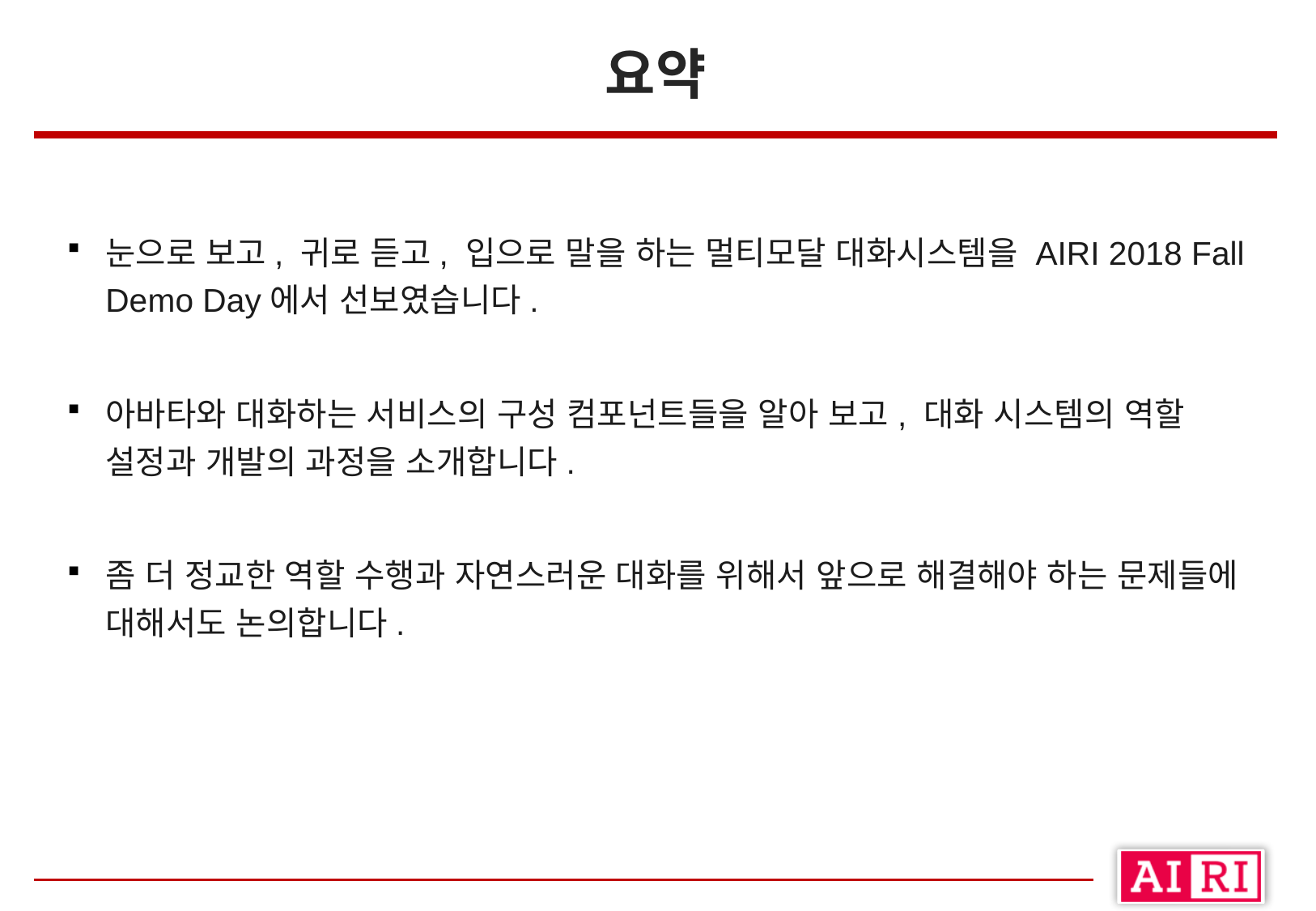

# 요약

눈으로 보고, 귀로 듣고, 입으로 말을 하는 멀티모달 대화시스템을 AIRI 2018 Fall Demo Day에서 선보였습니다.

아바타와 대화하는 서비스의 구성 컴포넌트들을 알아 보고, 대화 시스템의 역할 설정과 개발의 과정을 소개합니다.

좀 더 정교한 역할 수행과 자연스러운 대화를 위해서 앞으로 해결해야 하는 문제들에 대해서도 논의합니다.